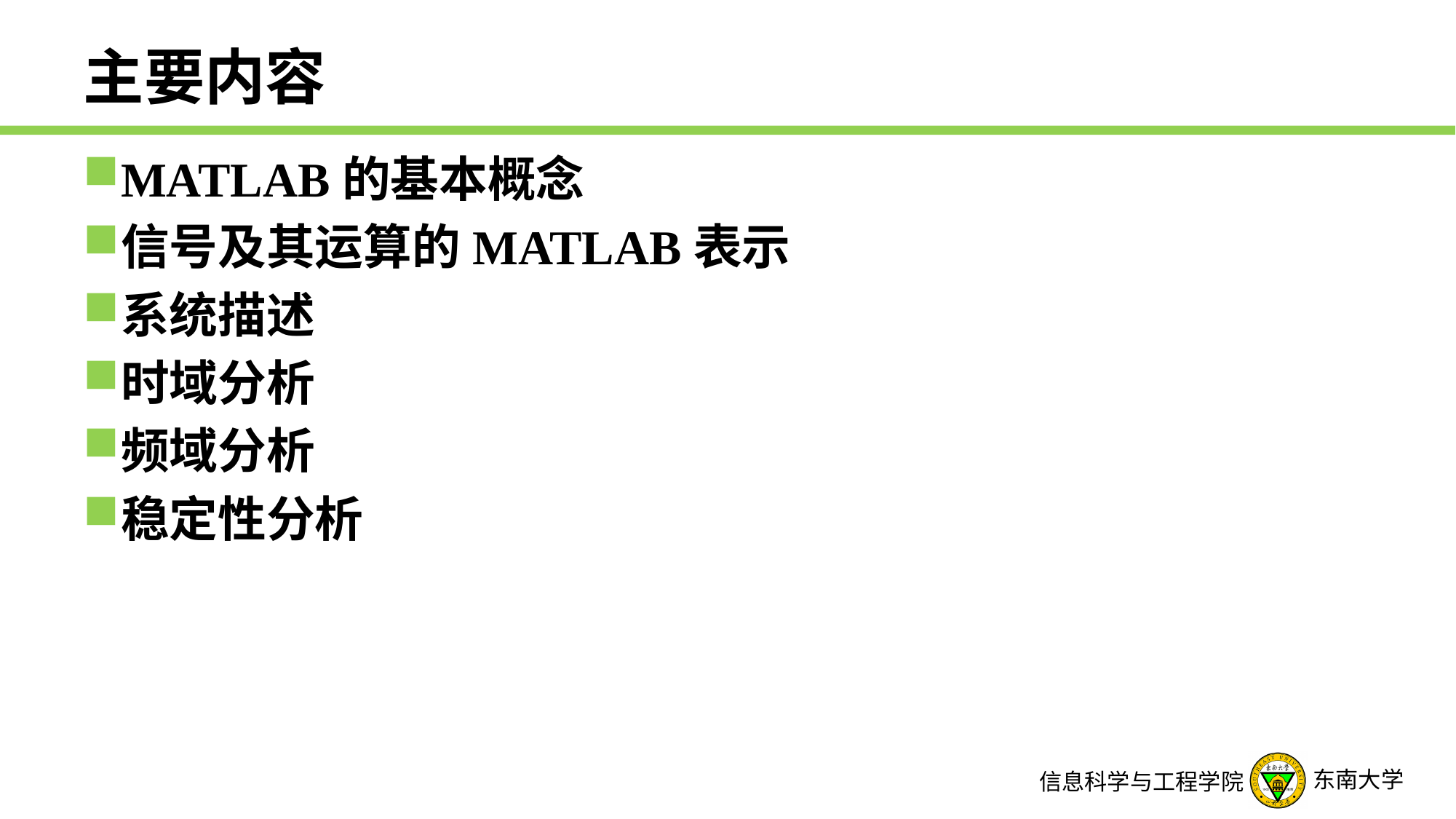

# 主要内容
MATLAB的基本概念
信号及其运算的MATLAB表示
系统描述
时域分析
频域分析
稳定性分析